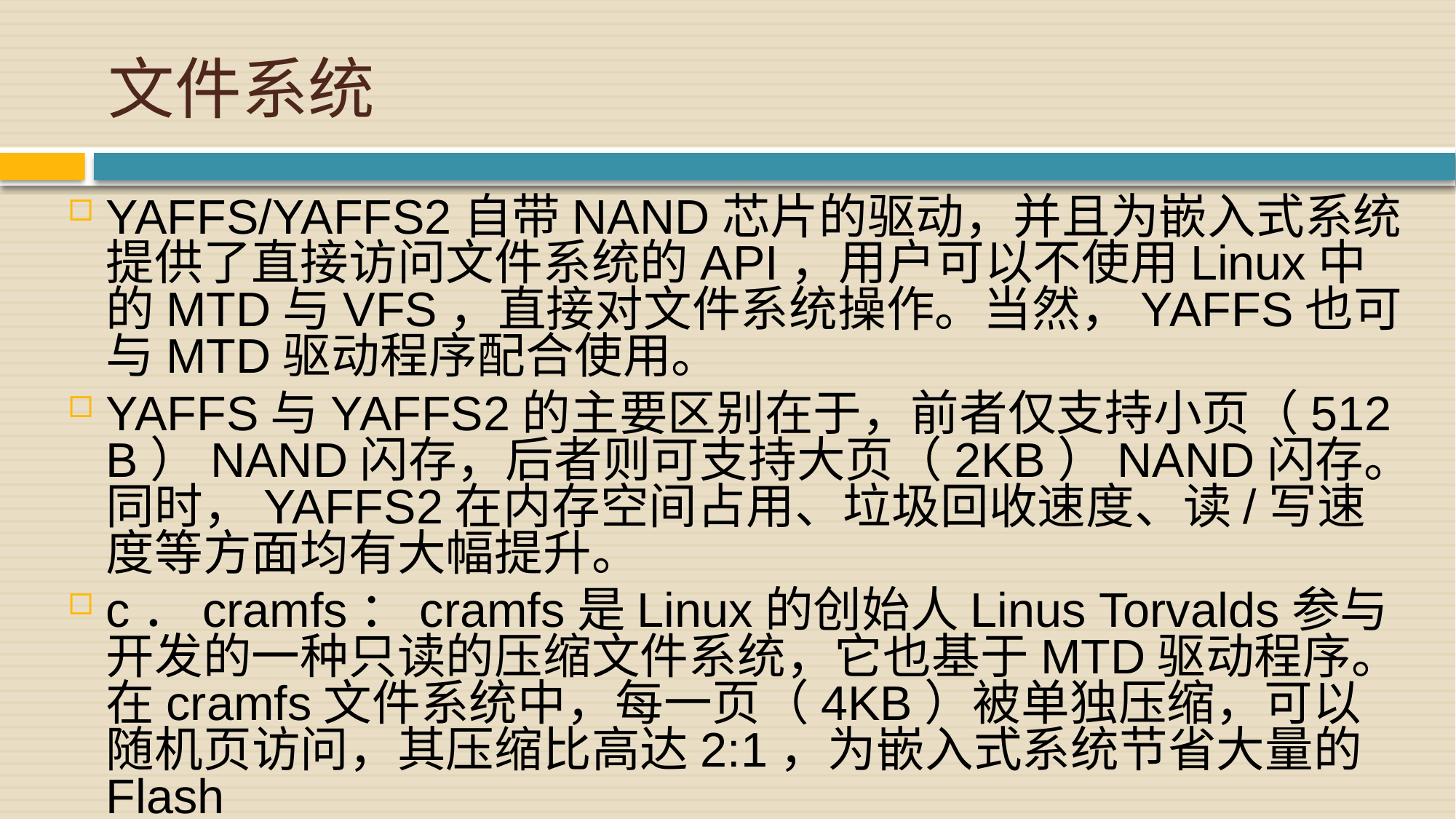

# 文件系统
YAFFS/YAFFS2自带NAND芯片的驱动，并且为嵌入式系统提供了直接访问文件系统的API，用户可以不使用Linux中的MTD与VFS，直接对文件系统操作。当然，YAFFS也可与MTD驱动程序配合使用。
YAFFS与YAFFS2的主要区别在于，前者仅支持小页（512 B）NAND闪存，后者则可支持大页（2KB）NAND闪存。同时，YAFFS2在内存空间占用、垃圾回收速度、读/写速度等方面均有大幅提升。
c．cramfs：cramfs是Linux的创始人Linus Torvalds参与开发的一种只读的压缩文件系统，它也基于MTD驱动程序。在cramfs文件系统中，每一页（4KB）被单独压缩，可以随机页访问，其压缩比高达2:1，为嵌入式系统节省大量的Flash